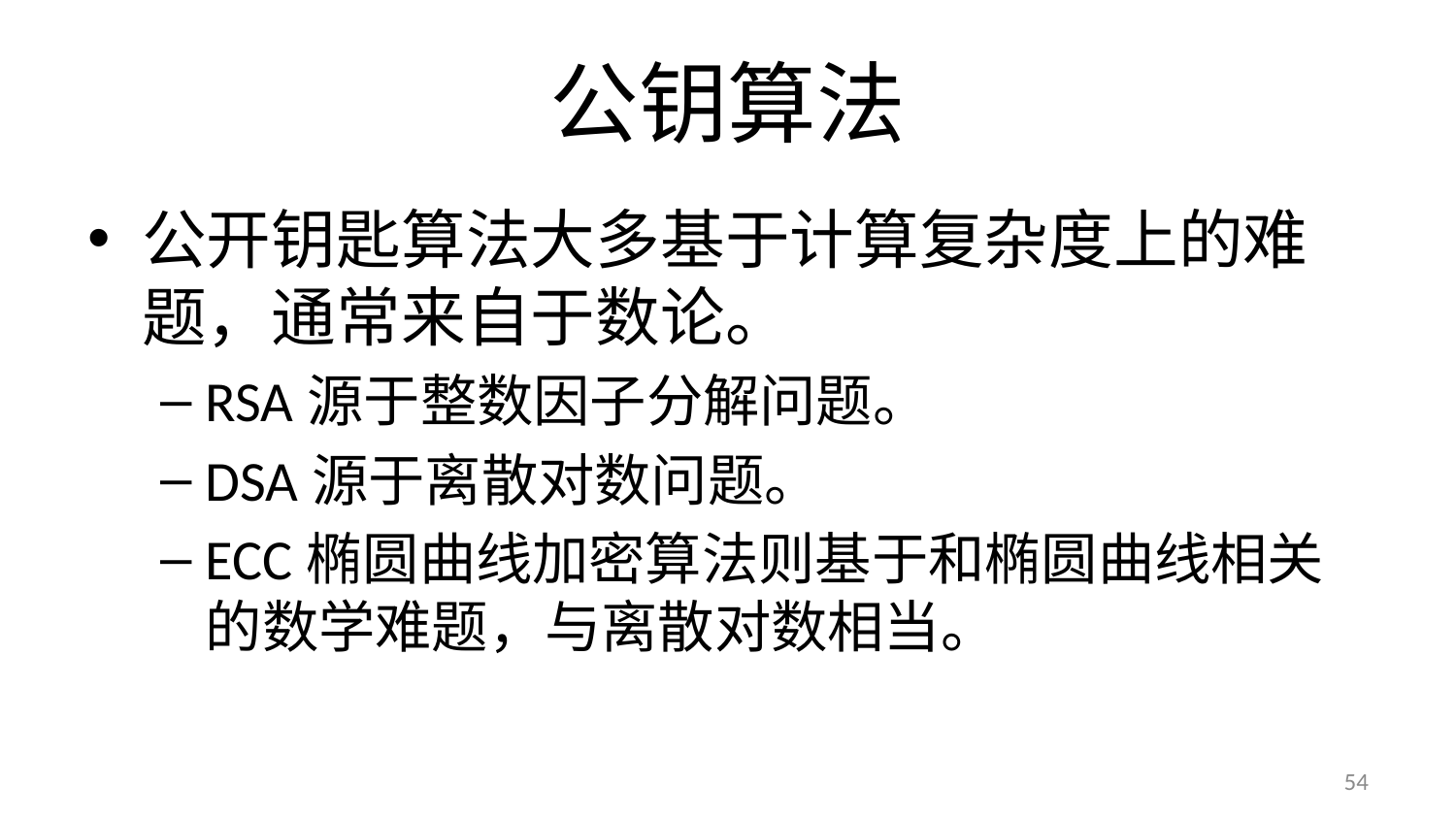

# 公钥算法
公开钥匙算法大多基于计算复杂度上的难题，通常来自于数论。
RSA源于整数因子分解问题。
DSA源于离散对数问题。
ECC椭圆曲线加密算法则基于和椭圆曲线相关的数学难题，与离散对数相当。
54